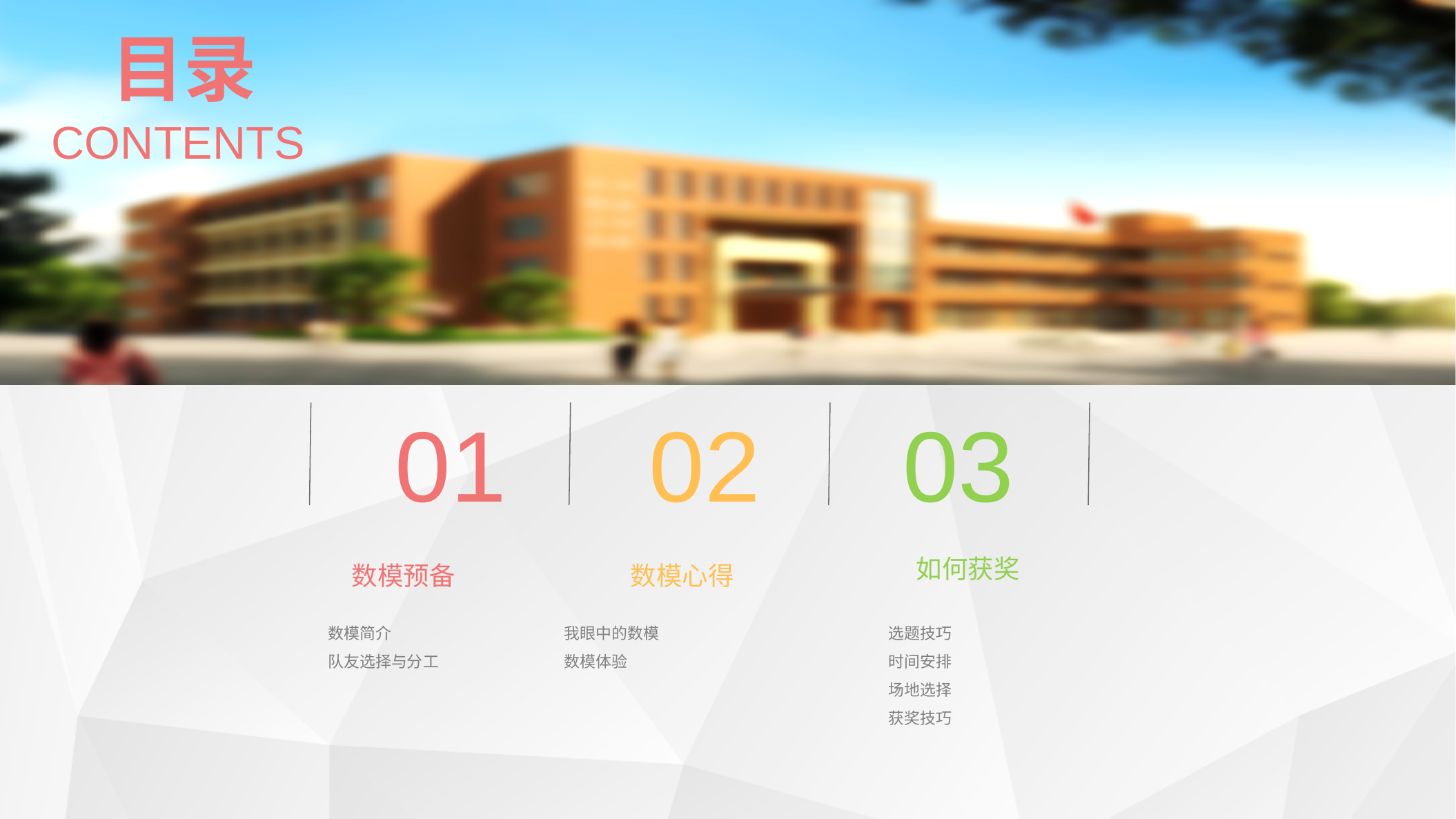

目录
CONTENTS
01
02
03
如何获奖
数模预备
数模心得
数模简介
队友选择与分工
我眼中的数模
数模体验
选题技巧
时间安排
场地选择
获奖技巧